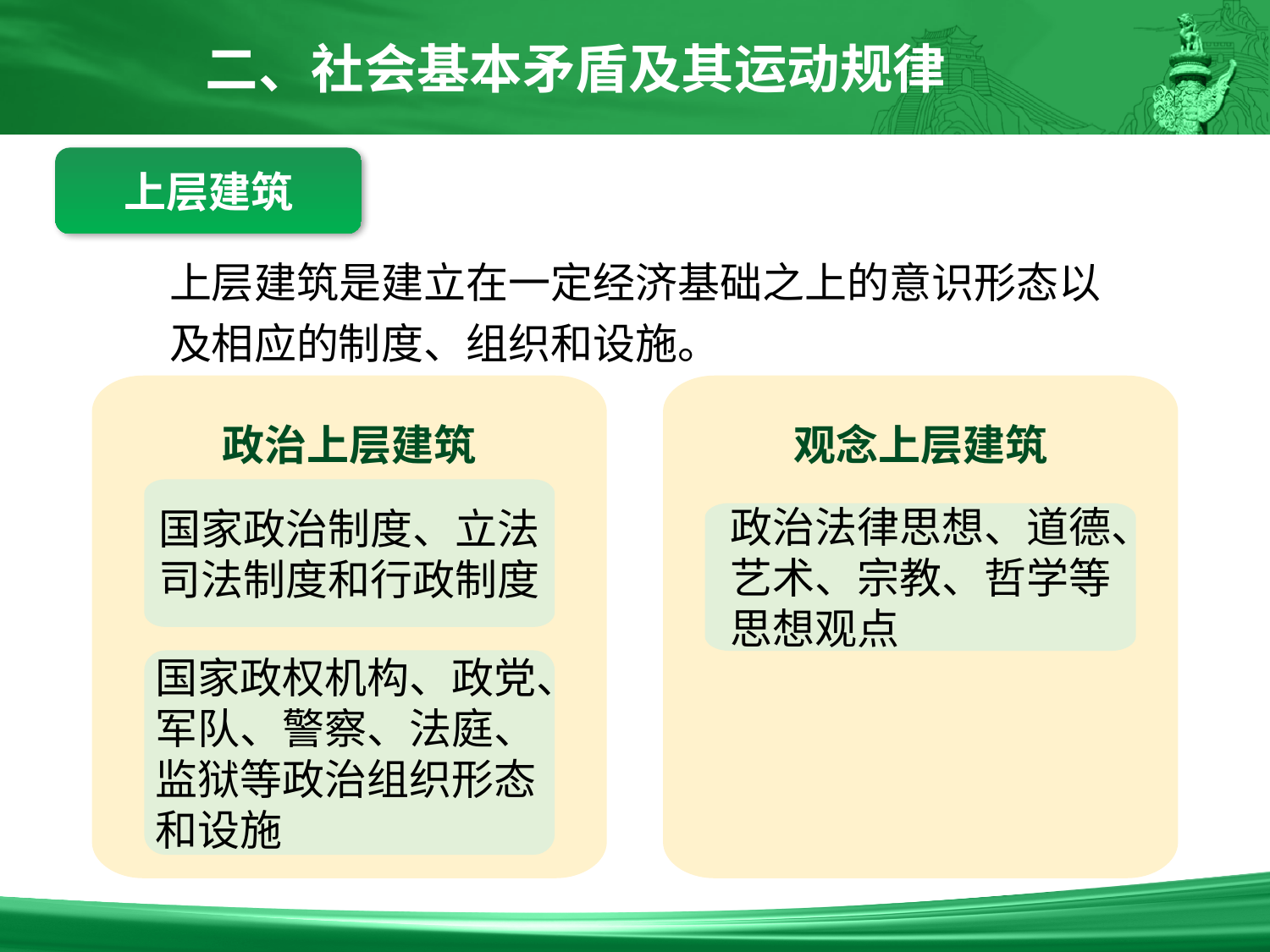

二、社会基本矛盾及其运动规律
上层建筑
上层建筑是建立在一定经济基础之上的意识形态以及相应的制度、组织和设施。
政治上层建筑
观念上层建筑
国家政治制度、立法司法制度和行政制度
政治法律思想、道德、艺术、宗教、哲学等思想观点
国家政权机构、政党、军队、警察、法庭、监狱等政治组织形态和设施